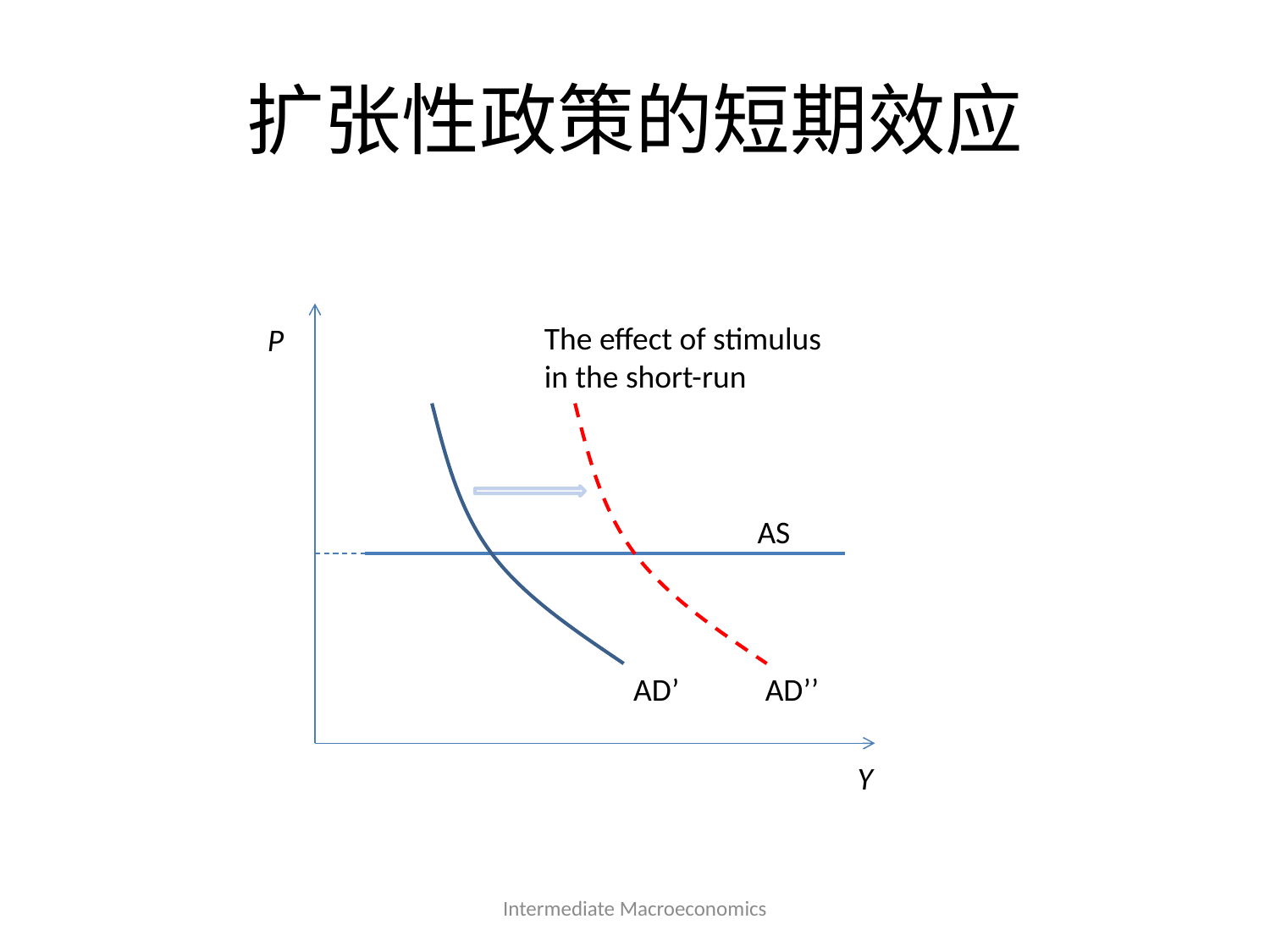

# 扩张性政策的短期效应
The effect of stimulus in the short-run
P

AS
AD’
AD’’
Y
Intermediate Macroeconomics